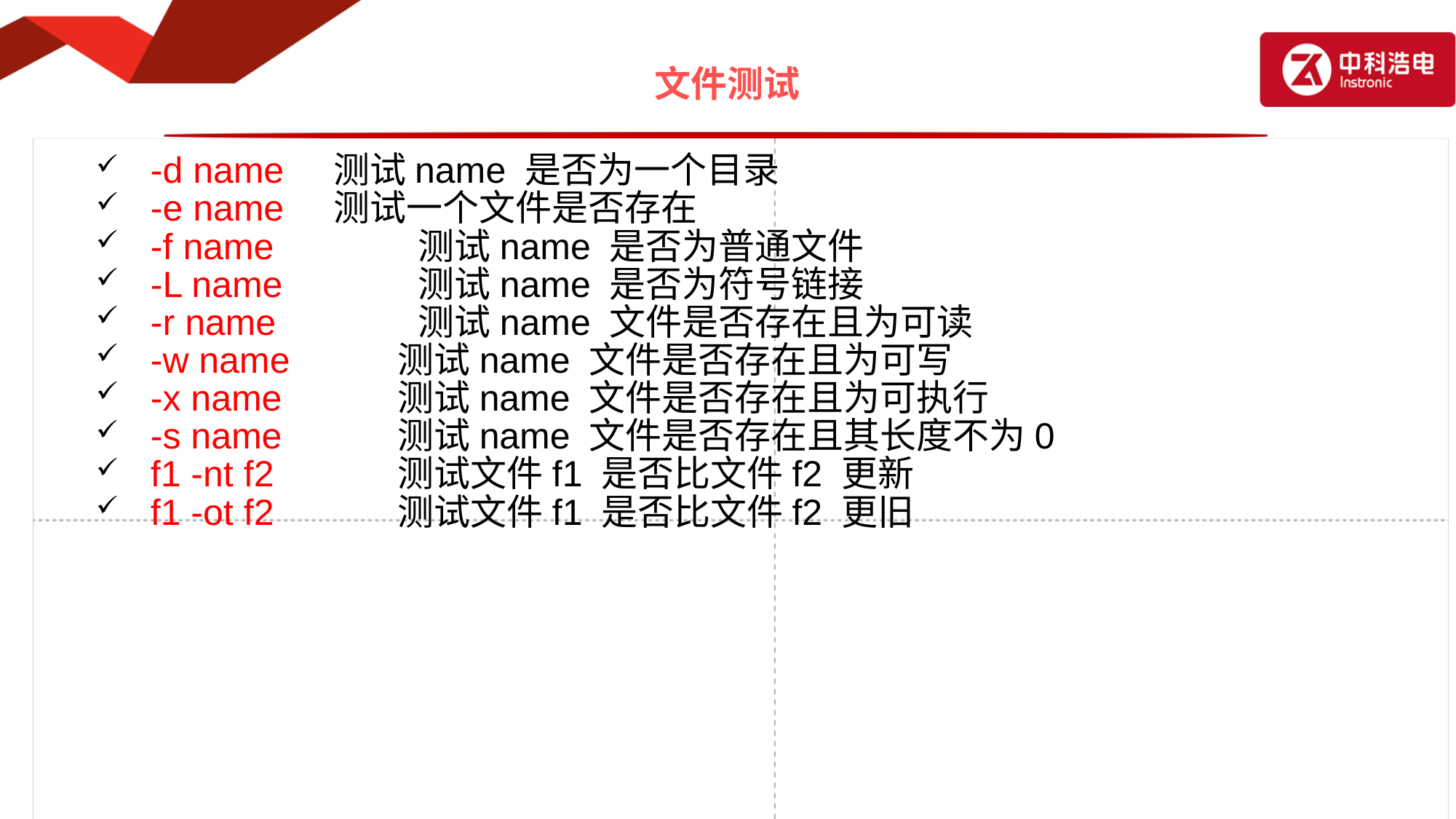

# 文件测试
-d name    测试name 是否为一个目录
-e name    测试一个文件是否存在
-f name 	    测试name 是否为普通文件
-L name	    测试name 是否为符号链接
-r name 	    测试name 文件是否存在且为可读
-w name 	  测试name 文件是否存在且为可写
-x name 	  测试name 文件是否存在且为可执行
-s name 	  测试name 文件是否存在且其长度不为0
f1 -nt f2 	  测试文件f1 是否比文件f2 更新
f1 -ot f2 	  测试文件f1 是否比文件f2 更旧